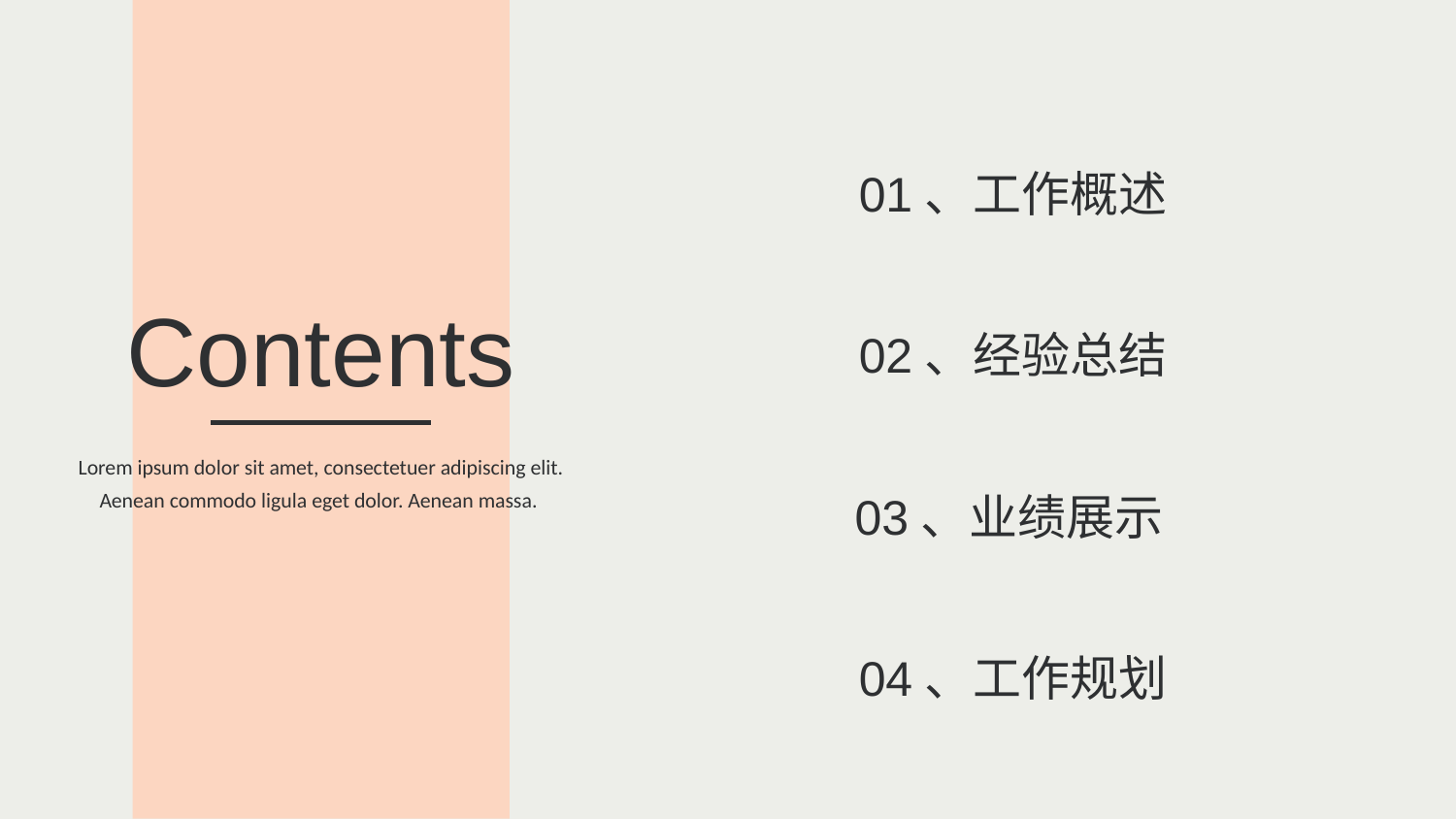

01、工作概述
Contents
02、经验总结
Lorem ipsum dolor sit amet, consectetuer adipiscing elit. Aenean commodo ligula eget dolor. Aenean massa.
03、业绩展示
04、工作规划